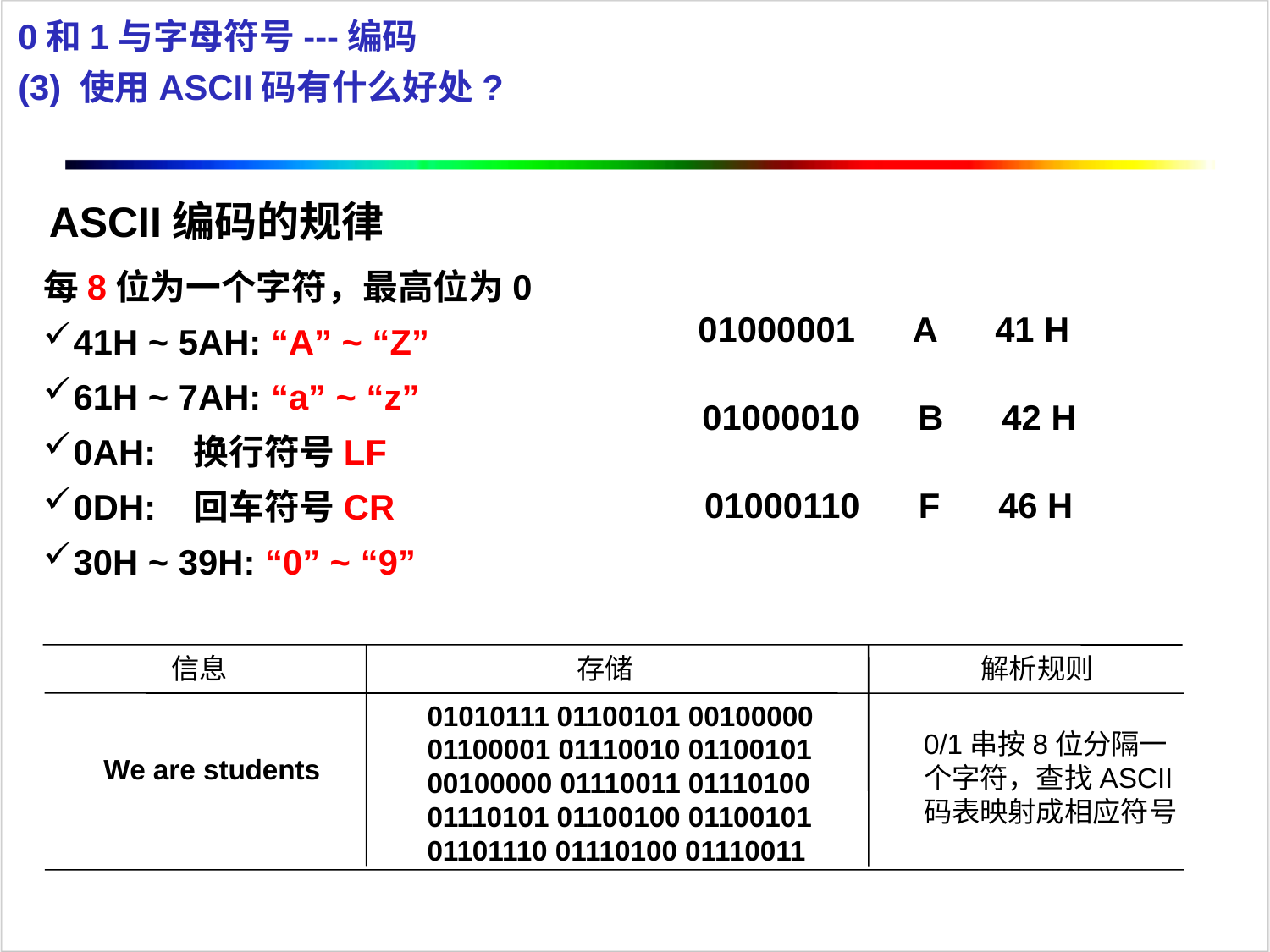

0和1与字母符号---编码
(3) 使用ASCII码有什么好处?
 ASCII编码的规律
每8位为一个字符，最高位为0
41H ~ 5AH: “A” ~ “Z”
61H ~ 7AH: “a” ~ “z”
0AH:   换行符号LF
0DH:   回车符号CR
30H ~ 39H: “0” ~ “9”
01000001      A      41 H
01000010      B      42 H
01000110      F      46 H

信息

存储
解析规则

01010111 01100101 00100000 01100001 01110010 01100101 00100000 01110011 01110100 01110101 01100100 01100101 01101110 01110100 01110011

0/1串按8位分隔一个字符，查找ASCII码表映射成相应符号
We are students